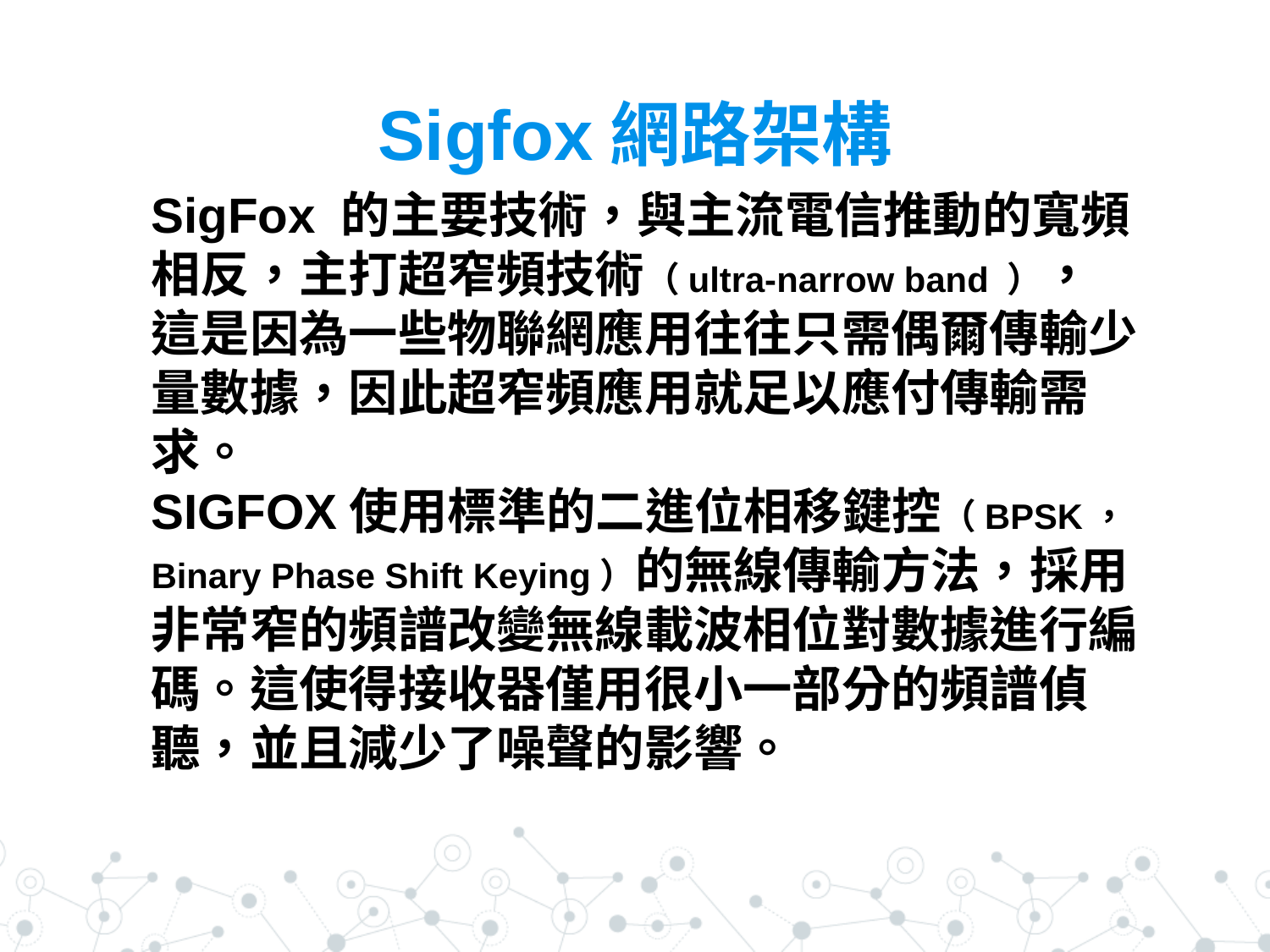

# Sigfox網路架構
SigFox 的主要技術，與主流電信推動的寬頻相反，主打超窄頻技術（ultra-narrow band ），這是因為一些物聯網應用往往只需偶爾傳輸少量數據，因此超窄頻應用就足以應付傳輸需求。
SIGFOX使用標準的二進位相移鍵控（BPSK，Binary Phase Shift Keying）的無線傳輸方法，採用非常窄的頻譜改變無線載波相位對數據進行編碼。這使得接收器僅用很小一部分的頻譜偵聽，並且減少了噪聲的影響。